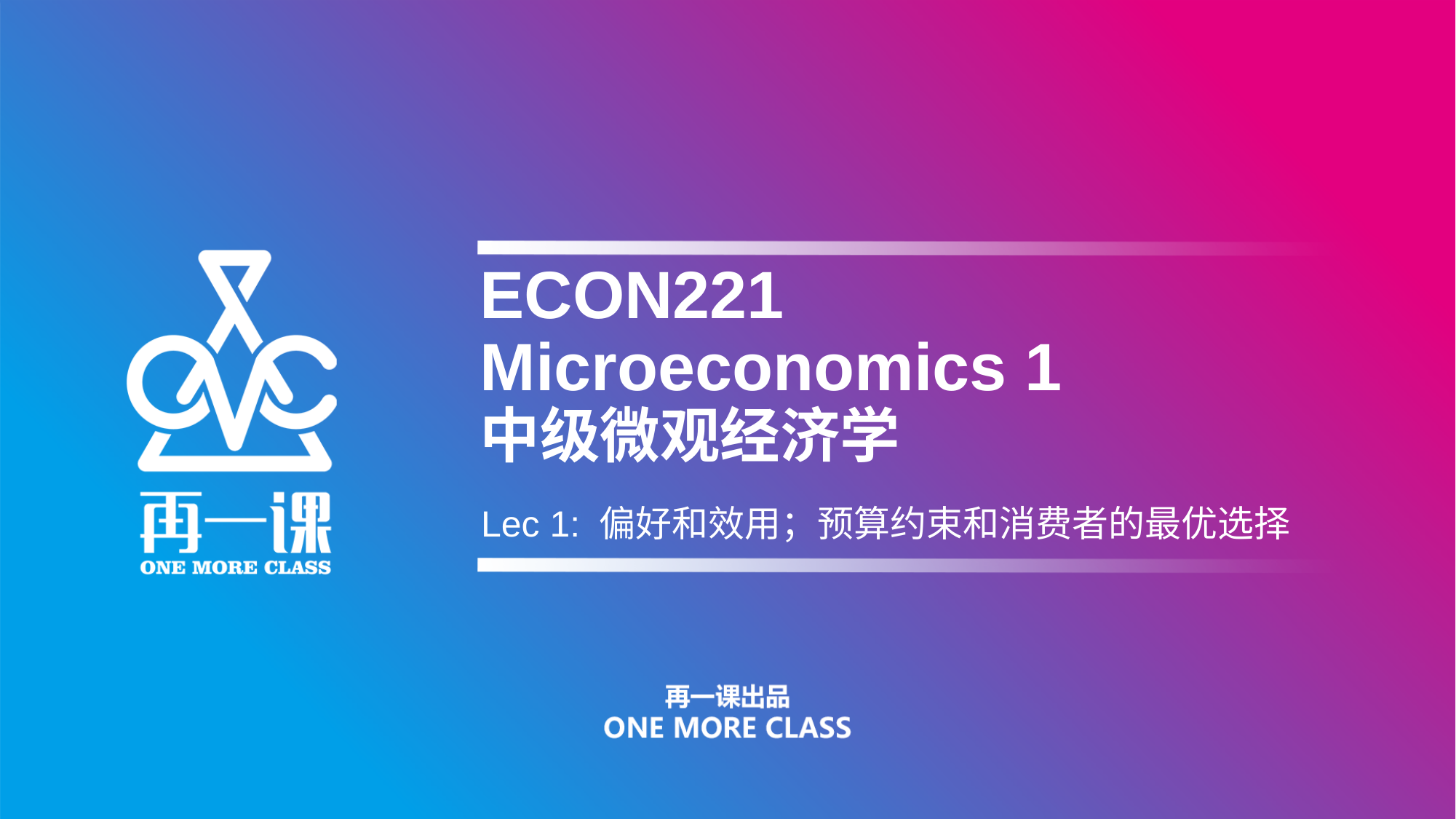

# ECON221 Microeconomics 1 中级微观经济学
Lec 1: 偏好和效用；预算约束和消费者的最优选择